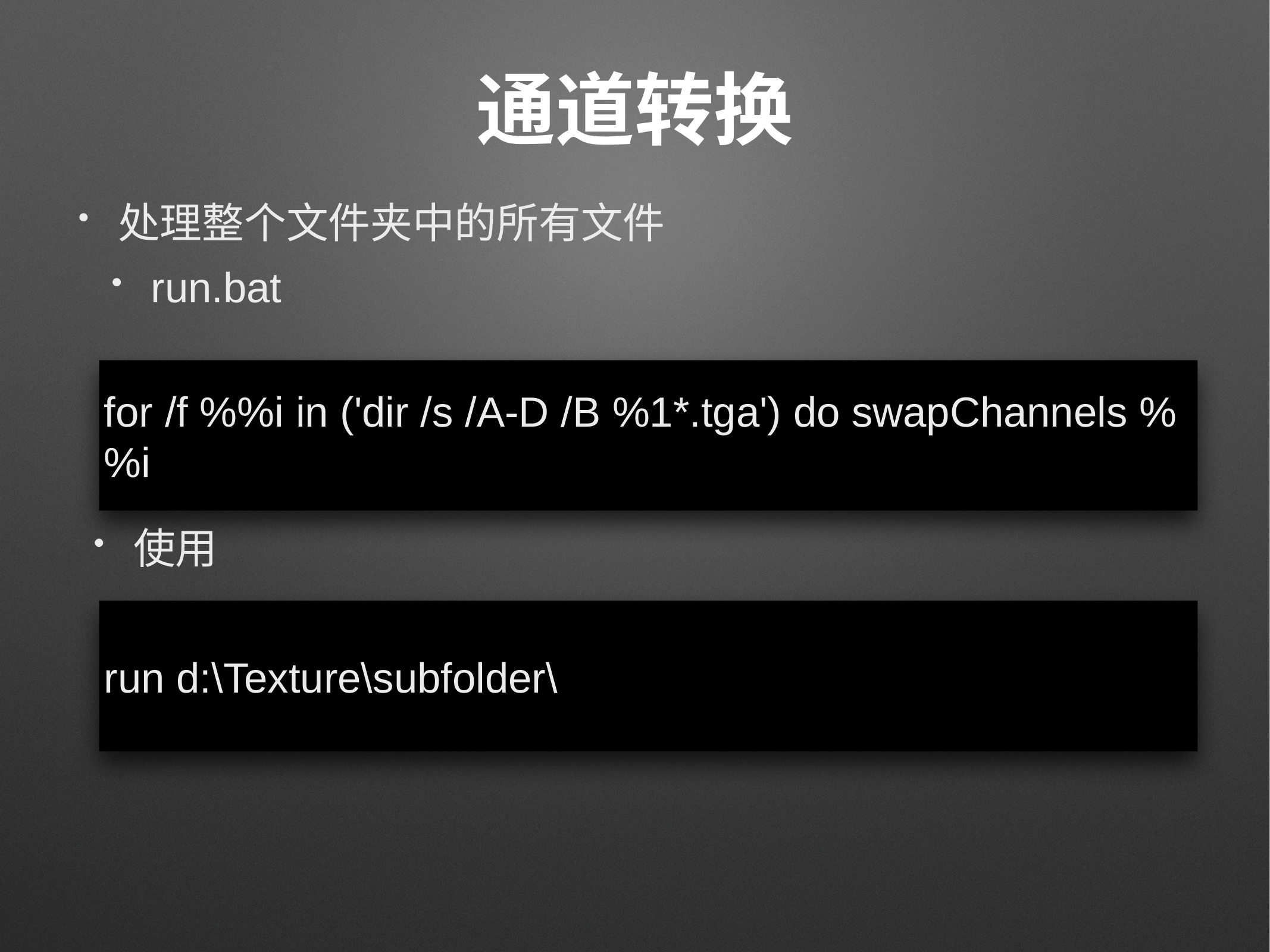

# 通道转换
处理整个文件夹中的所有文件
run.bat
for /f %%i in ('dir /s /A-D /B %1*.tga') do swapChannels %%i
使用
run d:\Texture\subfolder\